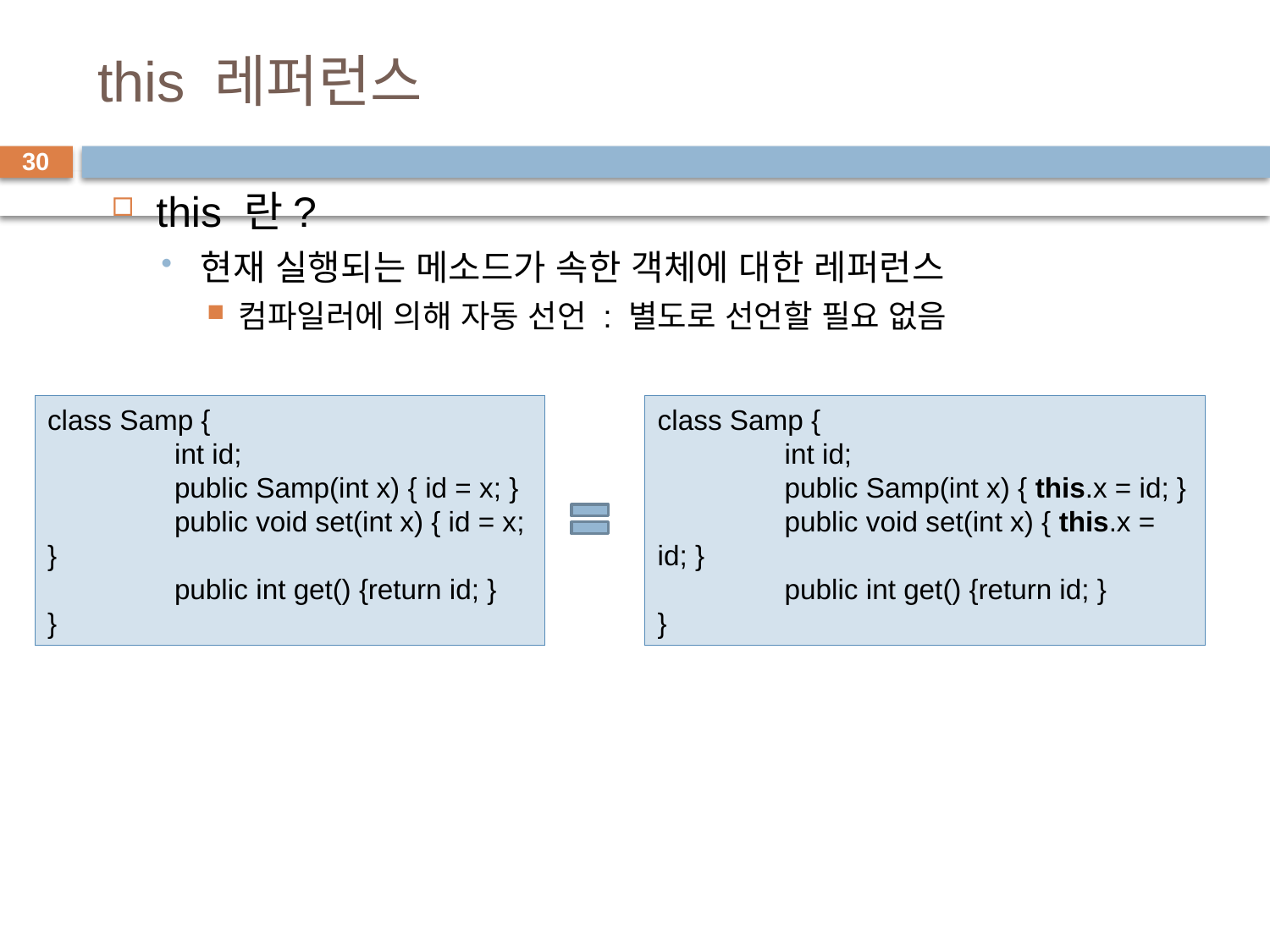

# this 레퍼런스
30
this 란?
현재 실행되는 메소드가 속한 객체에 대한 레퍼런스
컴파일러에 의해 자동 선언 : 별도로 선언할 필요 없음

class Samp {
	int id;
	public Samp(int x) { id = x; }
	public void set(int x) { id = x; }
	public int get() {return id; }
}
class Samp {
	int id;
	public Samp(int x) { this.x = id; }
	public void set(int x) { this.x = id; }
	public int get() {return id; }
}